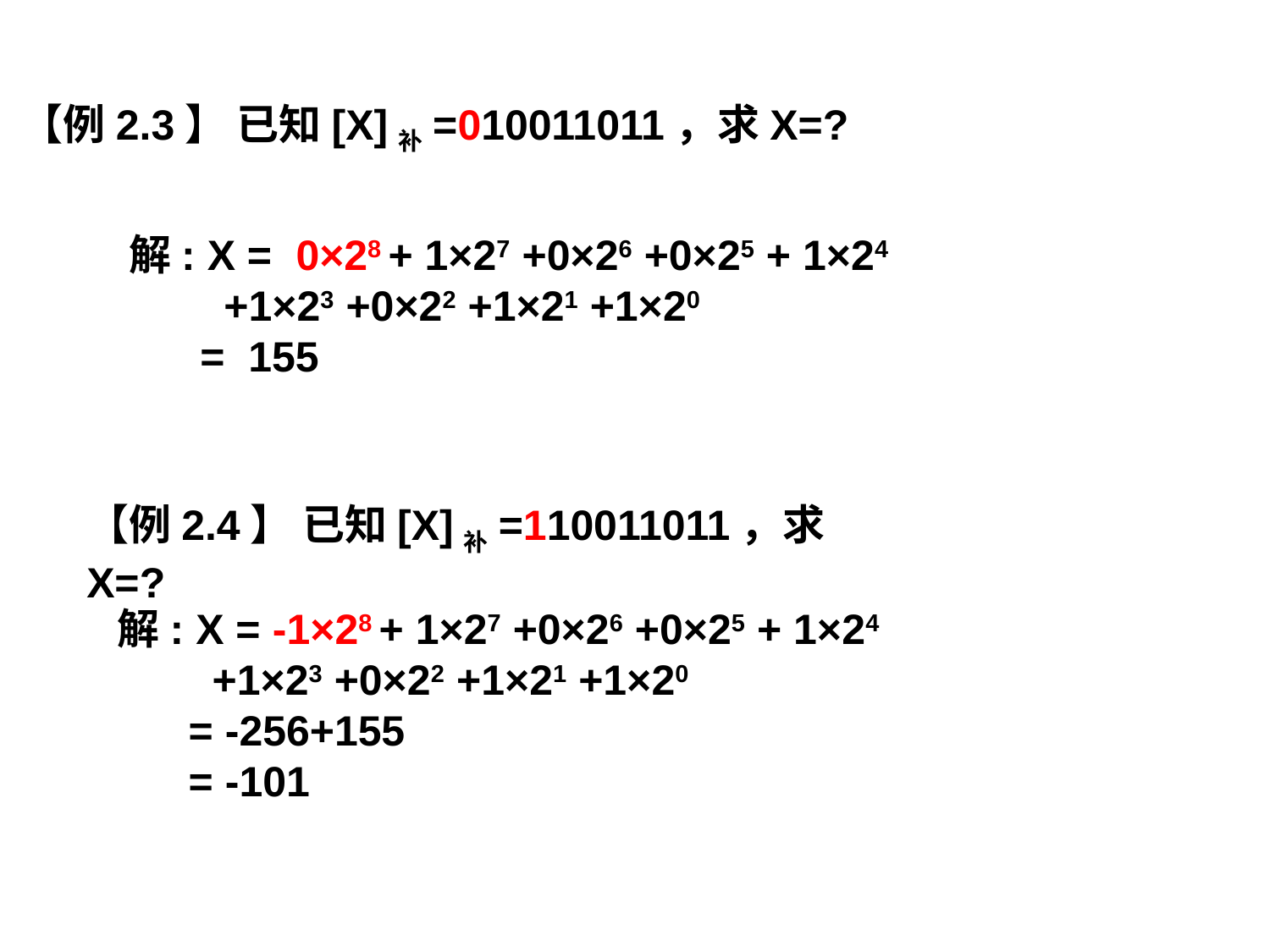

【例2.3】 已知[X]补=010011011，求X=?
解: X =  0×28 + 1×27 +0×26 +0×25 + 1×24
        +1×23 +0×22 +1×21 +1×20
      =  155

【例2.4】 已知[X]补=110011011，求X=?
解: X = -1×28 + 1×27 +0×26 +0×25 + 1×24
        +1×23 +0×22 +1×21 +1×20
      = -256+155
      = -101